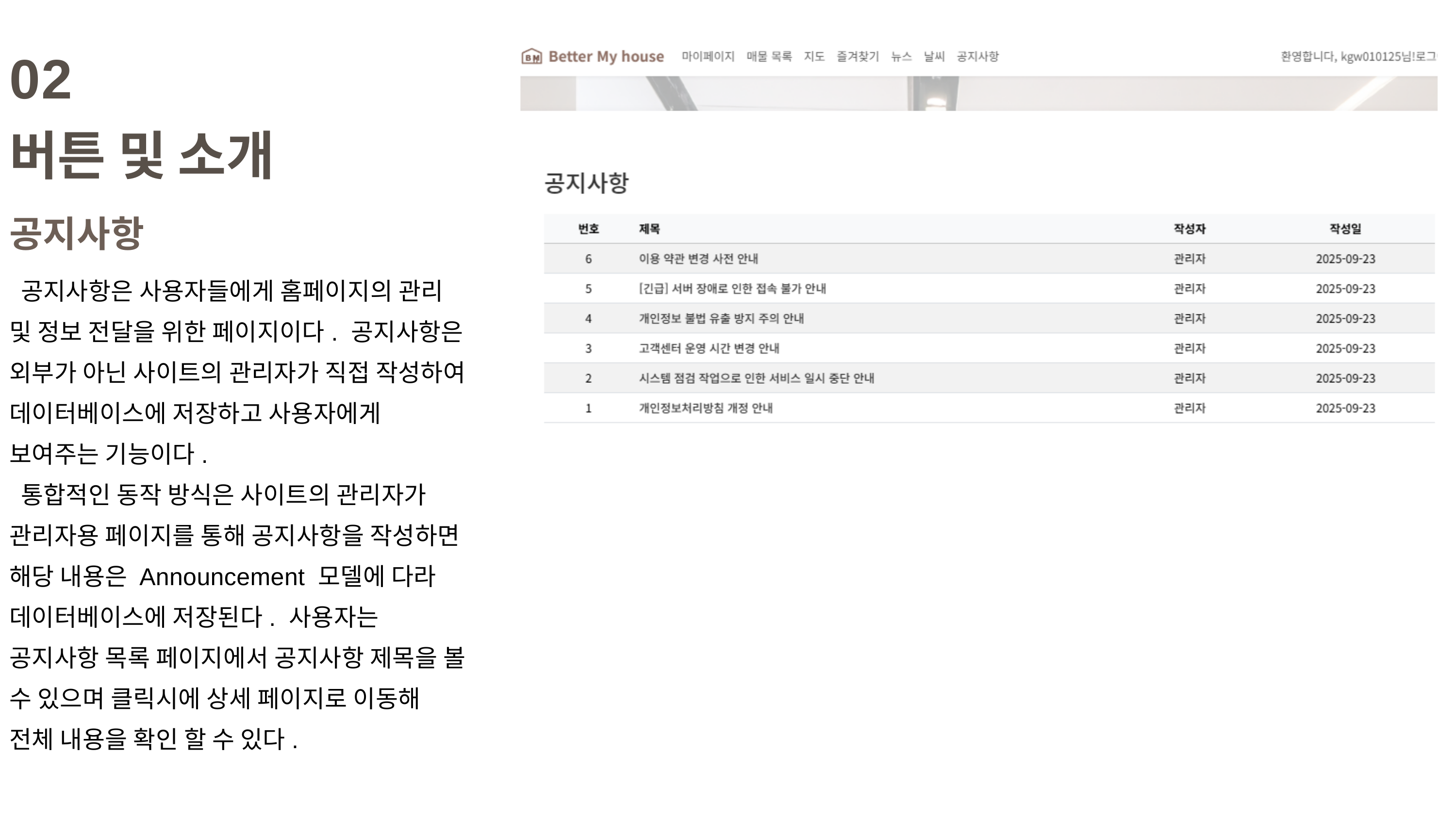

02

버튼 및 소개
공지사항
 공지사항은 사용자들에게 홈페이지의 관리 및 정보 전달을 위한 페이지이다. 공지사항은 외부가 아닌 사이트의 관리자가 직접 작성하여 데이터베이스에 저장하고 사용자에게 보여주는 기능이다.
 통합적인 동작 방식은 사이트의 관리자가 관리자용 페이지를 통해 공지사항을 작성하면 해당 내용은 Announcement 모델에 다라 데이터베이스에 저장된다. 사용자는 공지사항 목록 페이지에서 공지사항 제목을 볼 수 있으며 클릭시에 상세 페이지로 이동해 전체 내용을 확인 할 수 있다.